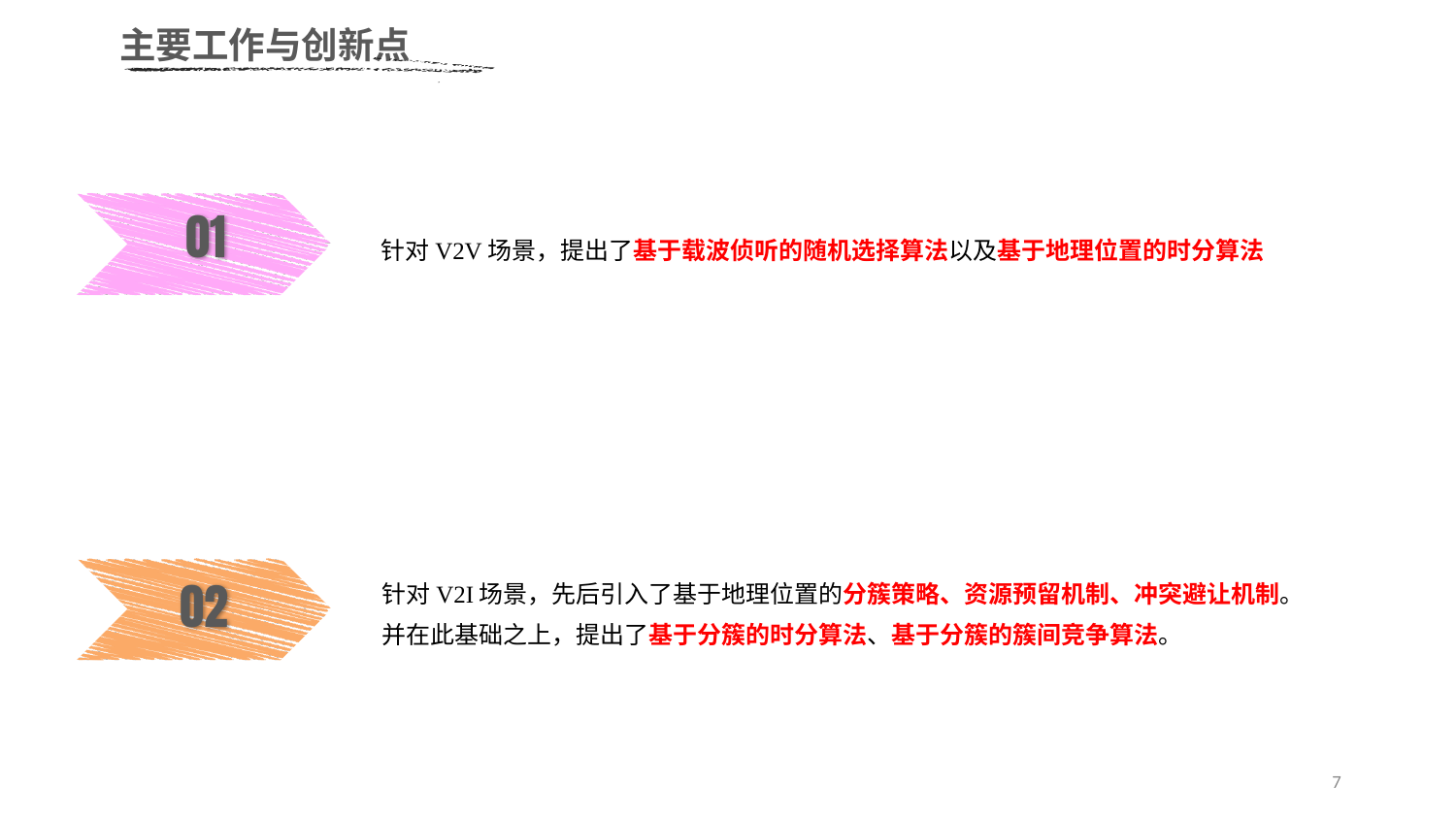

主要工作与创新点

01
针对V2V场景，提出了基于载波侦听的随机选择算法以及基于地理位置的时分算法

针对V2I场景，先后引入了基于地理位置的分簇策略、资源预留机制、冲突避让机制。
并在此基础之上，提出了基于分簇的时分算法、基于分簇的簇间竞争算法。
02
7